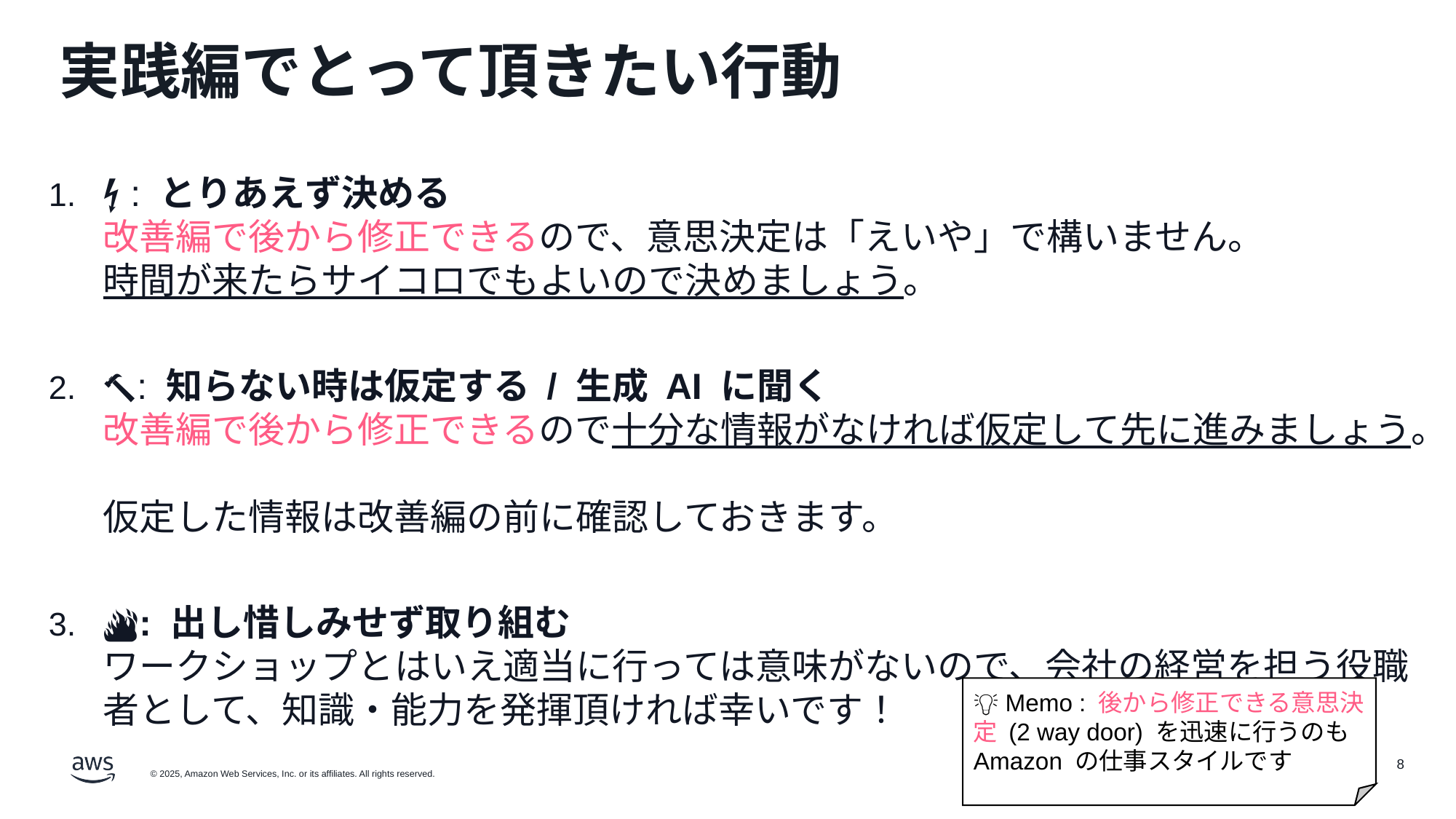

# 実践編でとって頂きたい行動
⚡ : とりあえず決める
改善編で後から修正できるので、意思決定は「えいや」で構いません。
時間が来たらサイコロでもよいので決めましょう。

🔨: 知らない時は仮定する / 生成 AI に聞く
改善編で後から修正できるので十分な情報がなければ仮定して先に進みましょう。
仮定した情報は改善編の前に確認しておきます。

🔥: 出し惜しみせず取り組む
ワークショップとはいえ適当に行っては意味がないので、会社の経営を担う役職者として、知識・能力を発揮頂ければ幸いです！

💡 Memo : 後から修正できる意思決定 (2 way door) を迅速に行うのも Amazon の仕事スタイルです
8